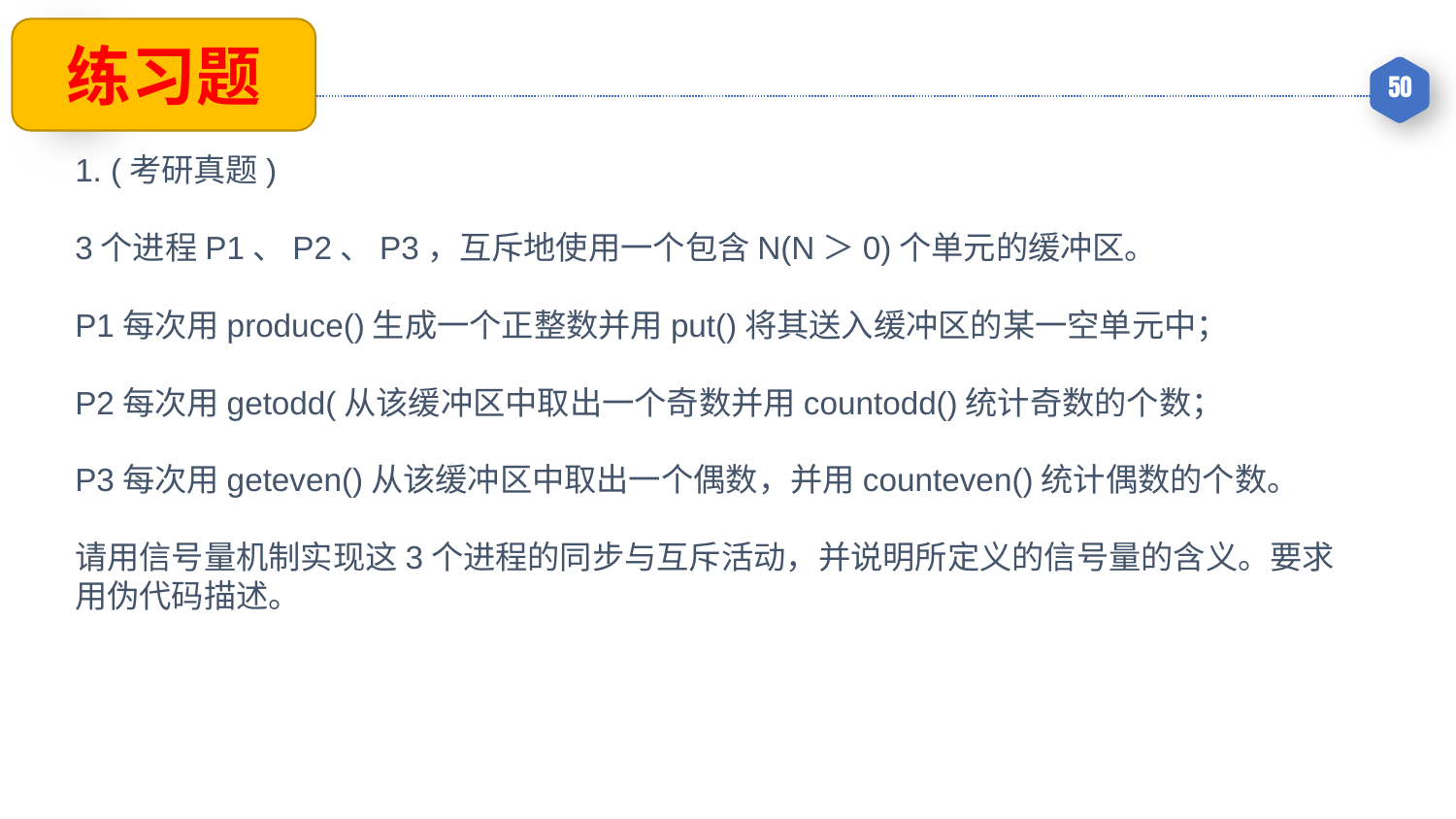

练习题
1. (考研真题)

3个进程P1、P2、P3，互斥地使用一个包含N(N＞0)个单元的缓冲区。

P1每次用produce()生成一个正整数并用put()将其送入缓冲区的某一空单元中；

P2每次用getodd(从该缓冲区中取出一个奇数并用countodd()统计奇数的个数；

P3每次用geteven()从该缓冲区中取出一个偶数，并用counteven()统计偶数的个数。

请用信号量机制实现这3个进程的同步与互斥活动，并说明所定义的信号量的含义。要求用伪代码描述。